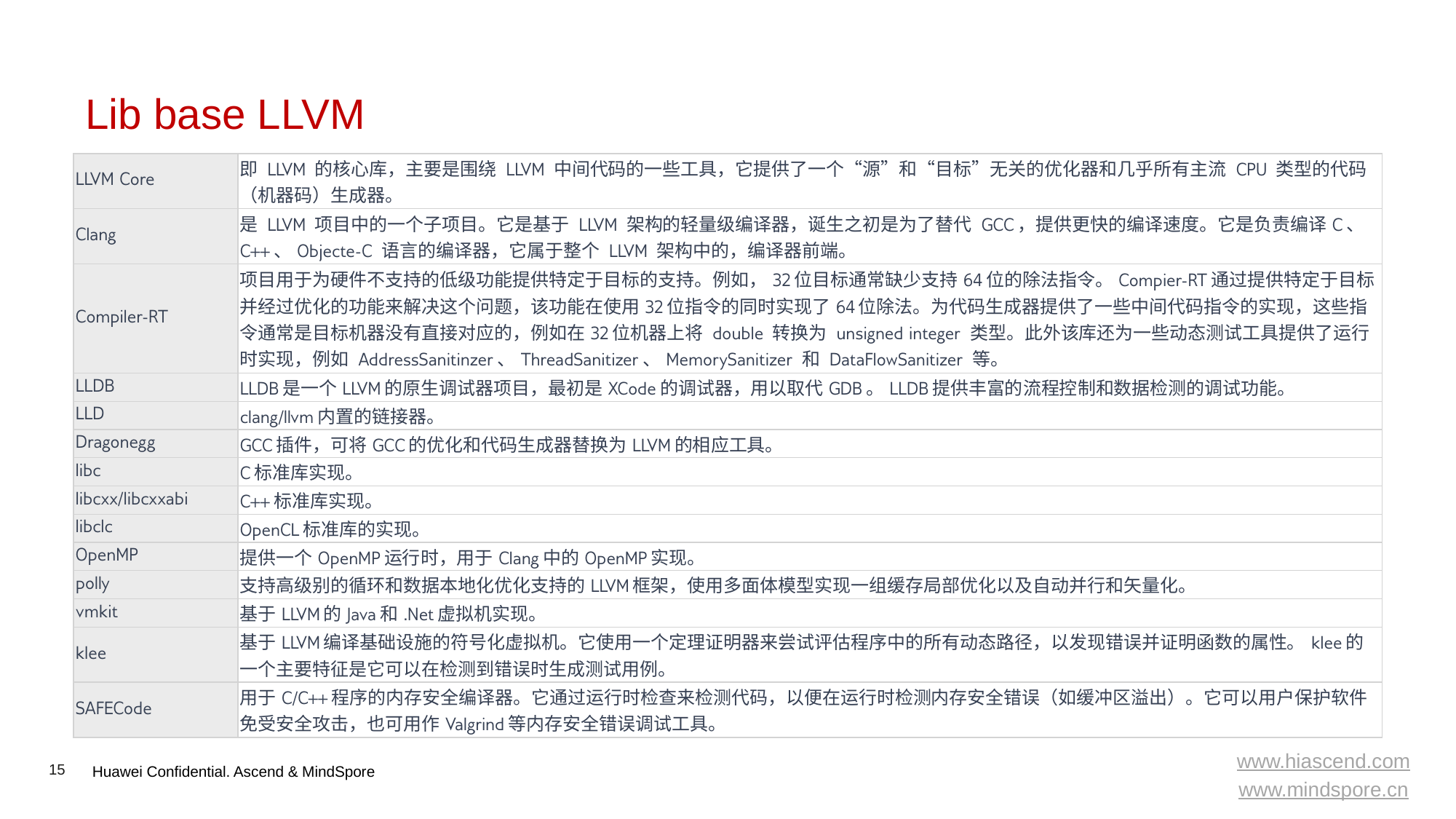

# Lib base LLVM
| LLVM Core | 即 LLVM 的核心库，主要是围绕 LLVM 中间代码的一些工具，它提供了一个“源”和“目标”无关的优化器和几乎所有主流 CPU 类型的代码（机器码）生成器。 |
| --- | --- |
| Clang | 是 LLVM 项目中的一个子项目。它是基于 LLVM 架构的轻量级编译器，诞生之初是为了替代 GCC，提供更快的编译速度。它是负责编译C、C++、Objecte-C 语言的编译器，它属于整个 LLVM 架构中的，编译器前端。 |
| Compiler-RT | 项目用于为硬件不支持的低级功能提供特定于目标的支持。例如，32位目标通常缺少支持64位的除法指令。Compier-RT通过提供特定于目标并经过优化的功能来解决这个问题，该功能在使用32位指令的同时实现了64位除法。为代码生成器提供了一些中间代码指令的实现，这些指令通常是目标机器没有直接对应的，例如在32位机器上将 double 转换为 unsigned integer 类型。此外该库还为一些动态测试工具提供了运行时实现，例如 AddressSanitinzer、ThreadSanitizer、MemorySanitizer 和 DataFlowSanitizer 等。 |
| LLDB | LLDB是一个LLVM的原生调试器项目，最初是XCode的调试器，用以取代GDB。LLDB提供丰富的流程控制和数据检测的调试功能。 |
| LLD | clang/llvm内置的链接器。 |
| Dragonegg | GCC插件，可将GCC的优化和代码生成器替换为LLVM的相应工具。 |
| libc | C标准库实现。 |
| libcxx/libcxxabi | C++标准库实现。 |
| libclc | OpenCL标准库的实现。 |
| OpenMP | 提供一个OpenMP运行时，用于Clang中的OpenMP实现。 |
| polly | 支持高级别的循环和数据本地化优化支持的LLVM框架，使用多面体模型实现一组缓存局部优化以及自动并行和矢量化。 |
| vmkit | 基于LLVM的Java和.Net虚拟机实现。 |
| klee | 基于LLVM编译基础设施的符号化虚拟机。它使用一个定理证明器来尝试评估程序中的所有动态路径，以发现错误并证明函数的属性。klee的一个主要特征是它可以在检测到错误时生成测试用例。 |
| SAFECode | 用于C/C++程序的内存安全编译器。它通过运行时检查来检测代码，以便在运行时检测内存安全错误（如缓冲区溢出）。它可以用户保护软件免受安全攻击，也可用作Valgrind等内存安全错误调试工具。 |